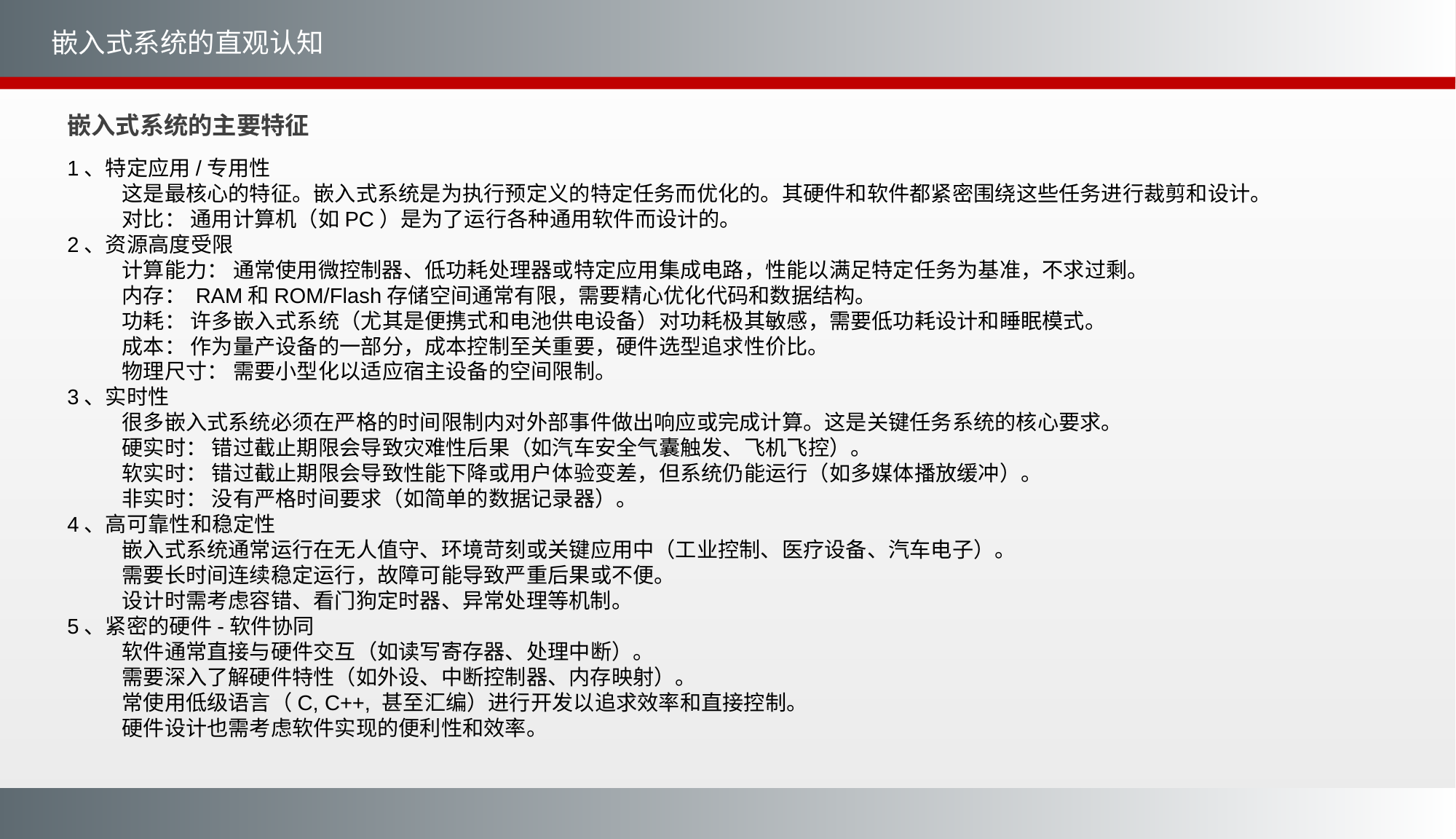

嵌入式系统的直观认知
嵌入式系统的主要特征
1、特定应用/专用性
这是最核心的特征。嵌入式系统是为执行预定义的特定任务而优化的。其硬件和软件都紧密围绕这些任务进行裁剪和设计。
对比： 通用计算机（如PC）是为了运行各种通用软件而设计的。
2、资源高度受限
计算能力： 通常使用微控制器、低功耗处理器或特定应用集成电路，性能以满足特定任务为基准，不求过剩。
内存： RAM和ROM/Flash存储空间通常有限，需要精心优化代码和数据结构。
功耗： 许多嵌入式系统（尤其是便携式和电池供电设备）对功耗极其敏感，需要低功耗设计和睡眠模式。
成本： 作为量产设备的一部分，成本控制至关重要，硬件选型追求性价比。
物理尺寸： 需要小型化以适应宿主设备的空间限制。
3、实时性
很多嵌入式系统必须在严格的时间限制内对外部事件做出响应或完成计算。这是关键任务系统的核心要求。
硬实时： 错过截止期限会导致灾难性后果（如汽车安全气囊触发、飞机飞控）。
软实时： 错过截止期限会导致性能下降或用户体验变差，但系统仍能运行（如多媒体播放缓冲）。
非实时： 没有严格时间要求（如简单的数据记录器）。
4、高可靠性和稳定性
嵌入式系统通常运行在无人值守、环境苛刻或关键应用中（工业控制、医疗设备、汽车电子）。
需要长时间连续稳定运行，故障可能导致严重后果或不便。
设计时需考虑容错、看门狗定时器、异常处理等机制。
5、紧密的硬件-软件协同
软件通常直接与硬件交互（如读写寄存器、处理中断）。
需要深入了解硬件特性（如外设、中断控制器、内存映射）。
常使用低级语言（C, C++, 甚至汇编）进行开发以追求效率和直接控制。
硬件设计也需考虑软件实现的便利性和效率。